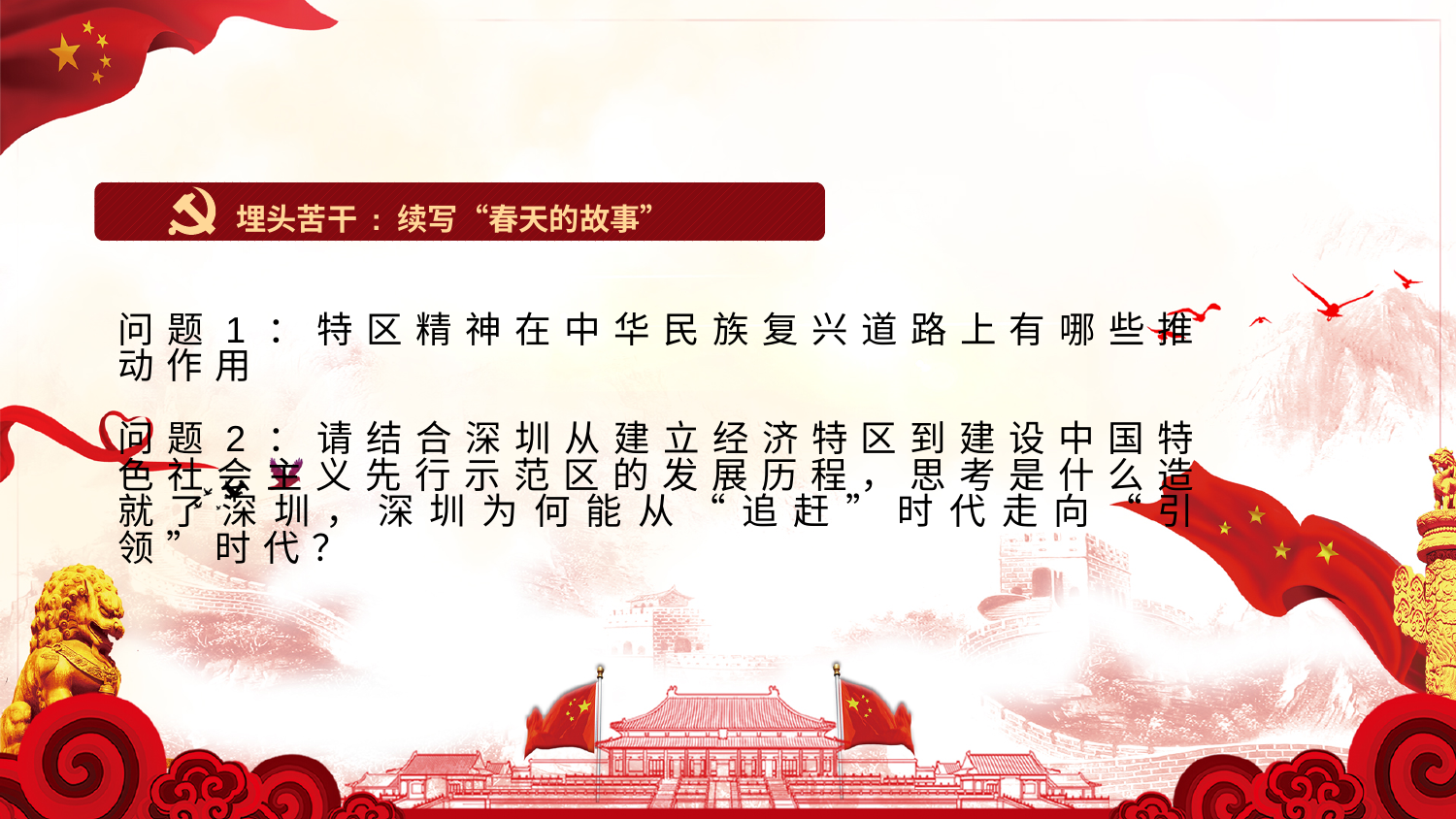

埋头苦干 : 续写“春天的故事”

问题1：特区精神在中华民族复兴道路上有哪些推动作用

问题2：请结合深圳从建立经济特区到建设中国特色社会主义先行示范区的发展历程，思考是什么造就了深圳，深圳为何能从“追赶”时代走向“引领”时代？